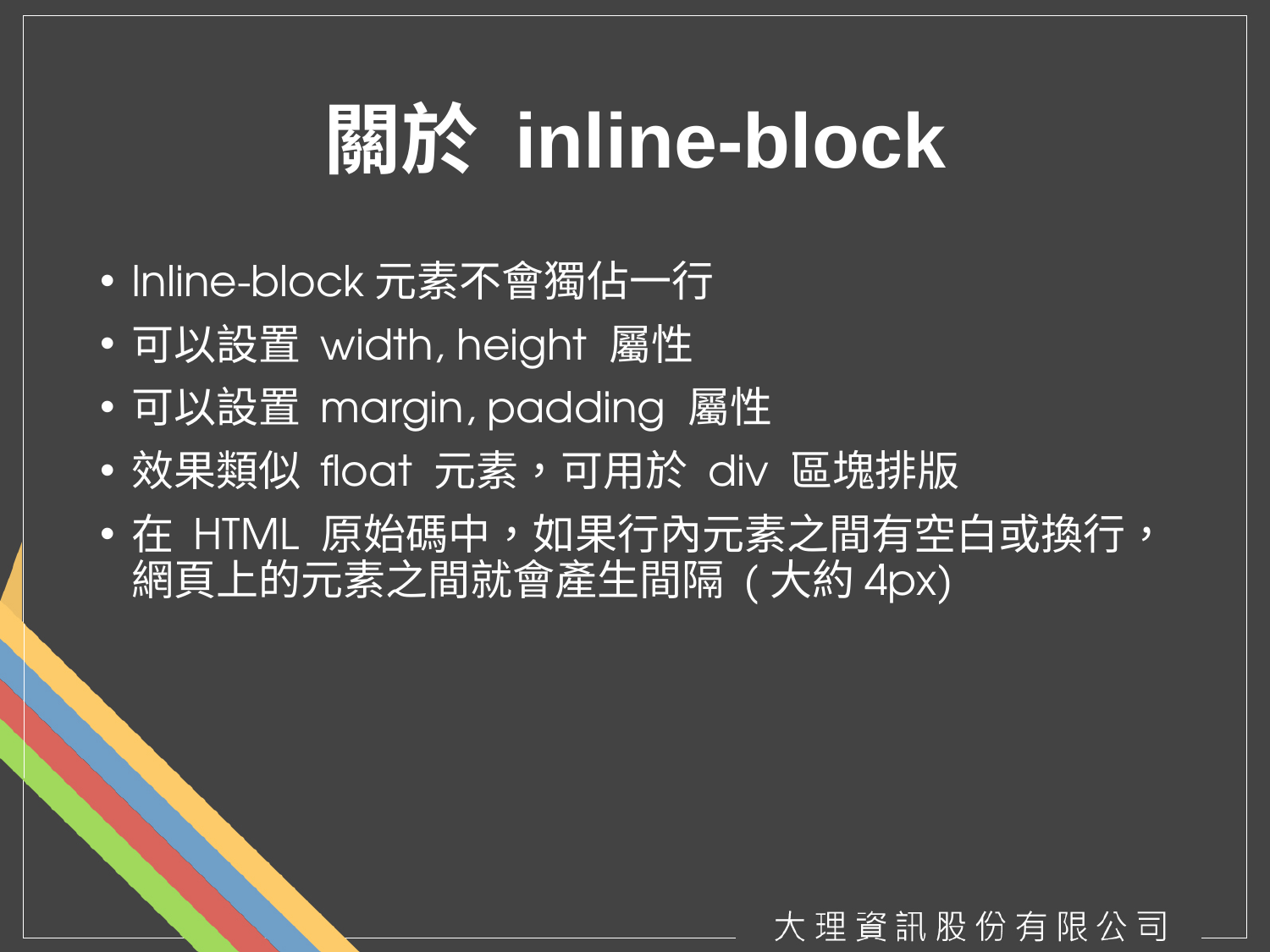

# 關於 inline-block
Inline-block元素不會獨佔一行
可以設置 width, height 屬性
可以設置 margin, padding 屬性
效果類似 float 元素，可用於 div 區塊排版
在 HTML 原始碼中，如果行內元素之間有空白或換行，網頁上的元素之間就會產生間隔 (大約4px)